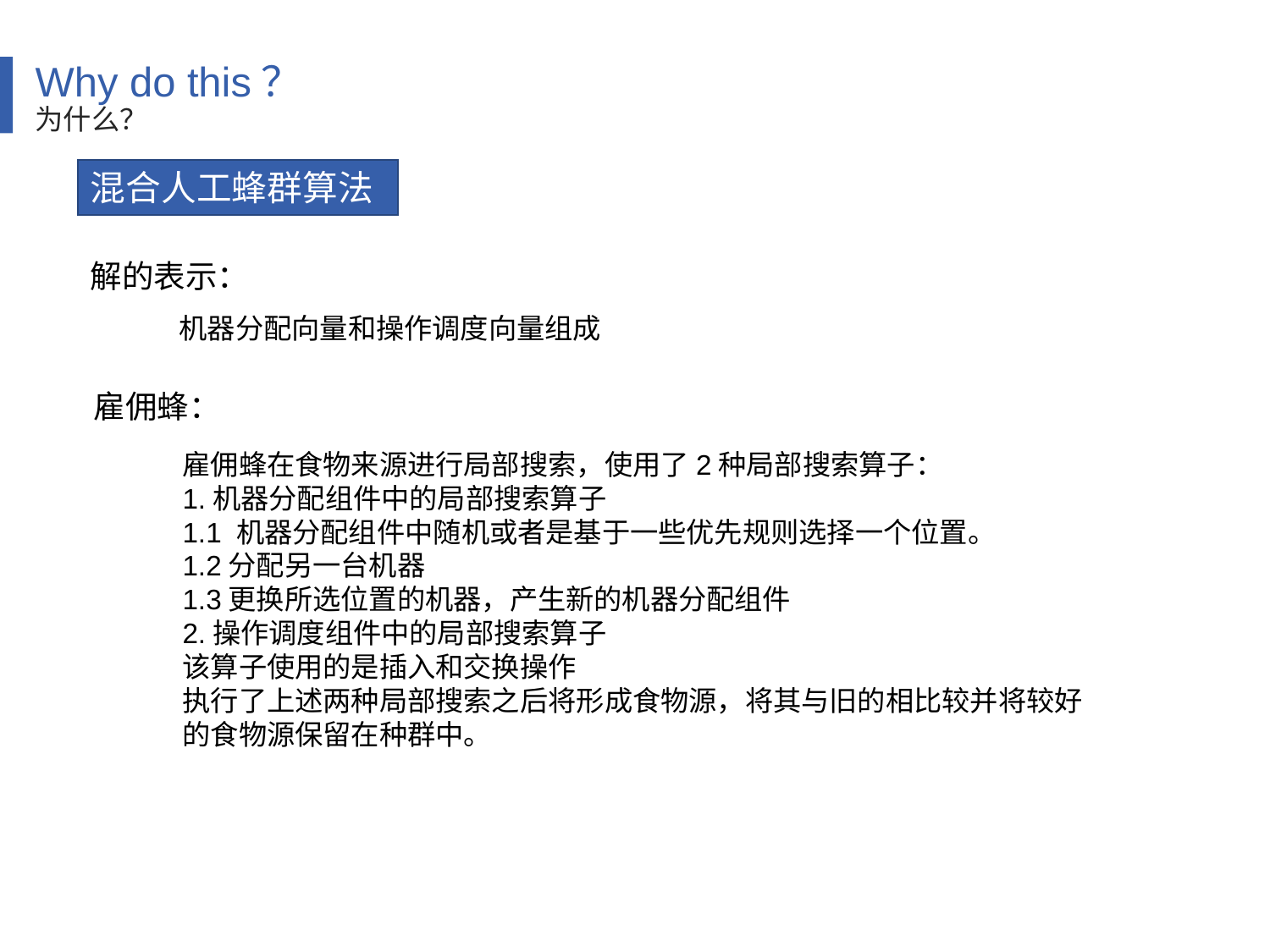

Why do this？
为什么？
混合人工蜂群算法
解的表示：
机器分配向量和操作调度向量组成
雇佣蜂：
雇佣蜂在食物来源进行局部搜索，使用了2种局部搜索算子：
1.机器分配组件中的局部搜索算子
1.1 机器分配组件中随机或者是基于一些优先规则选择一个位置。
1.2分配另一台机器
1.3更换所选位置的机器，产生新的机器分配组件
2.操作调度组件中的局部搜索算子
该算子使用的是插入和交换操作
执行了上述两种局部搜索之后将形成食物源，将其与旧的相比较并将较好的食物源保留在种群中。